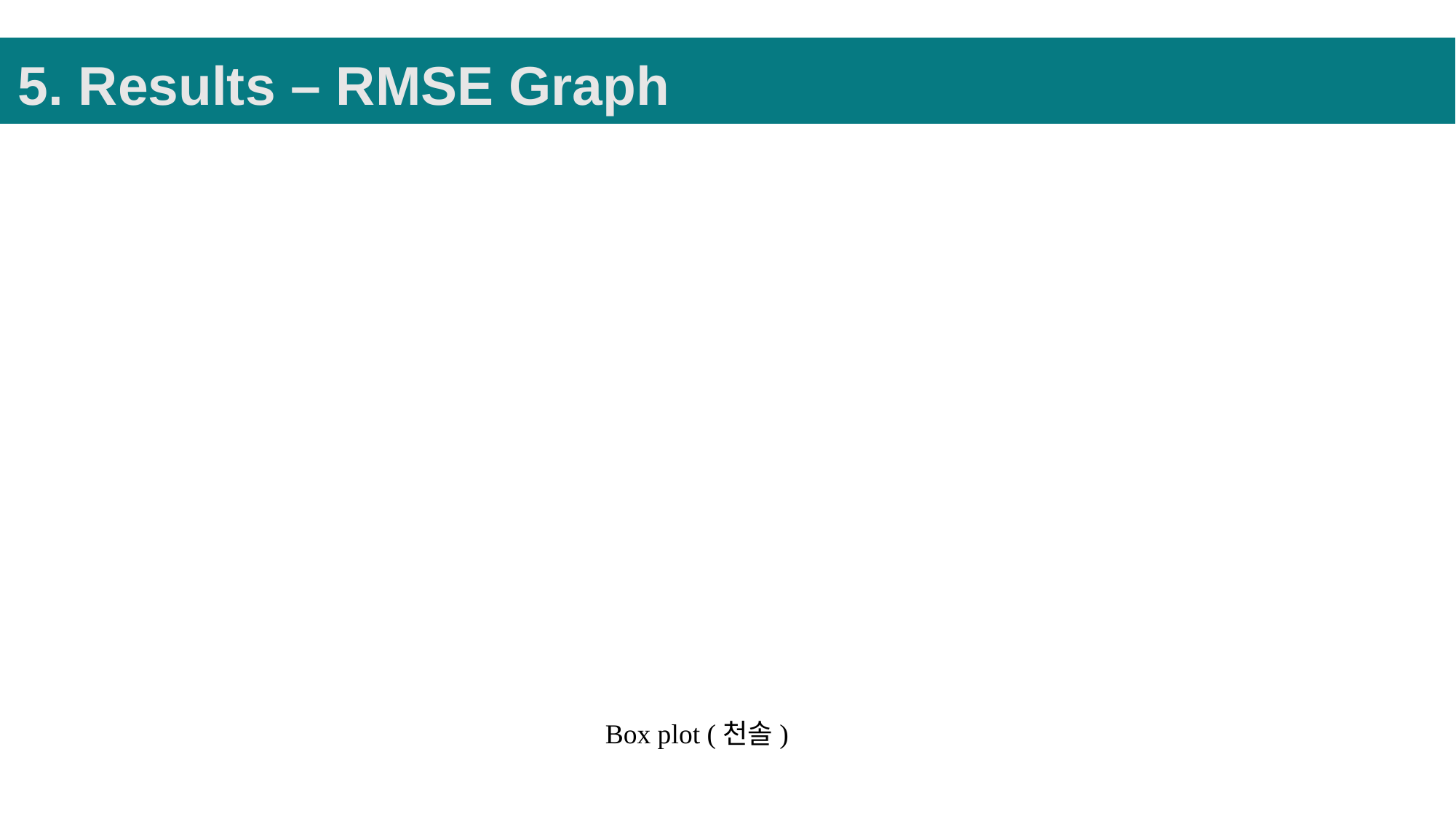

5. Results – RMSE Graph

Box plot (천솔)